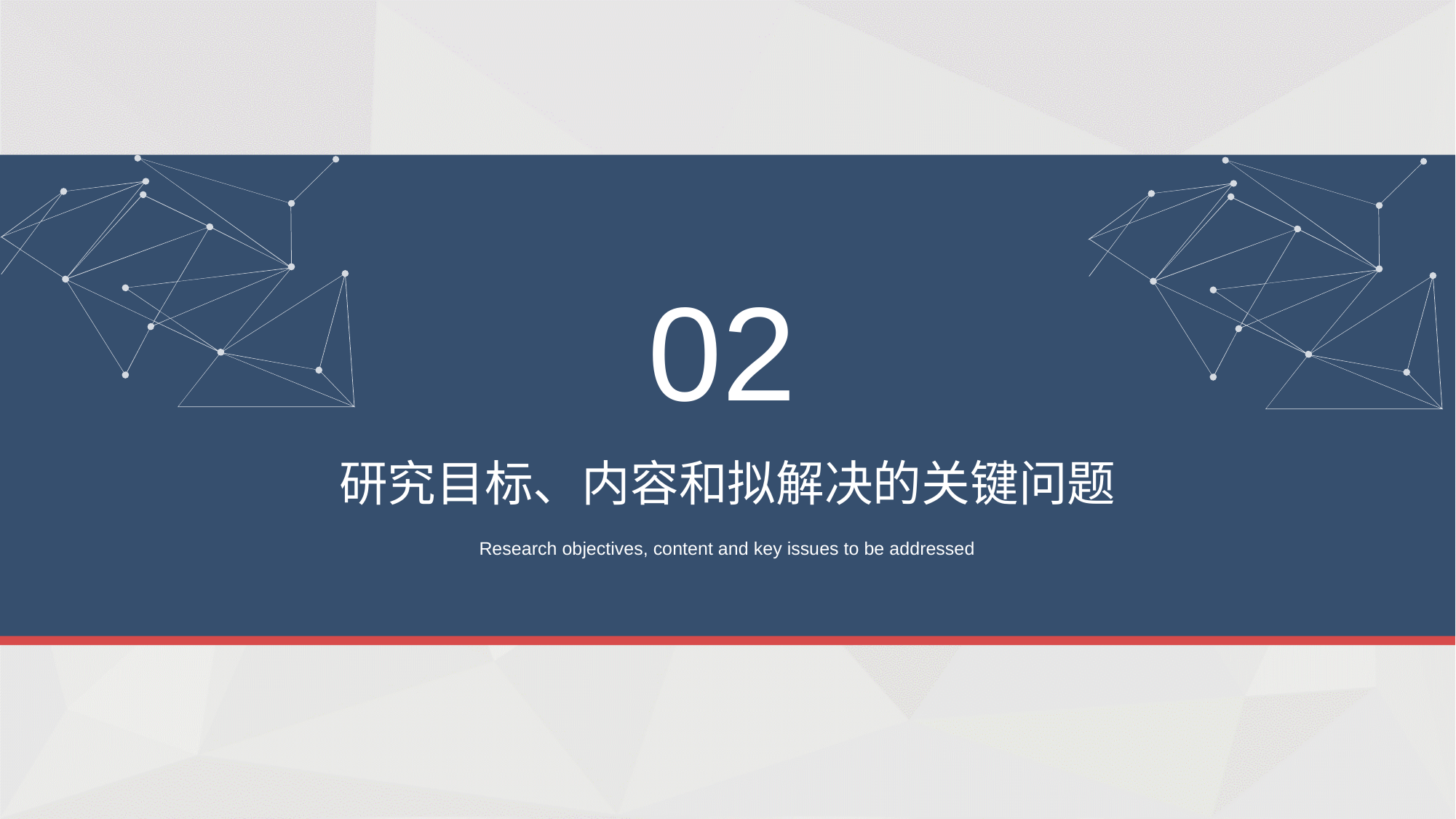

02
研究目标、内容和拟解决的关键问题
Research objectives, content and key issues to be addressed